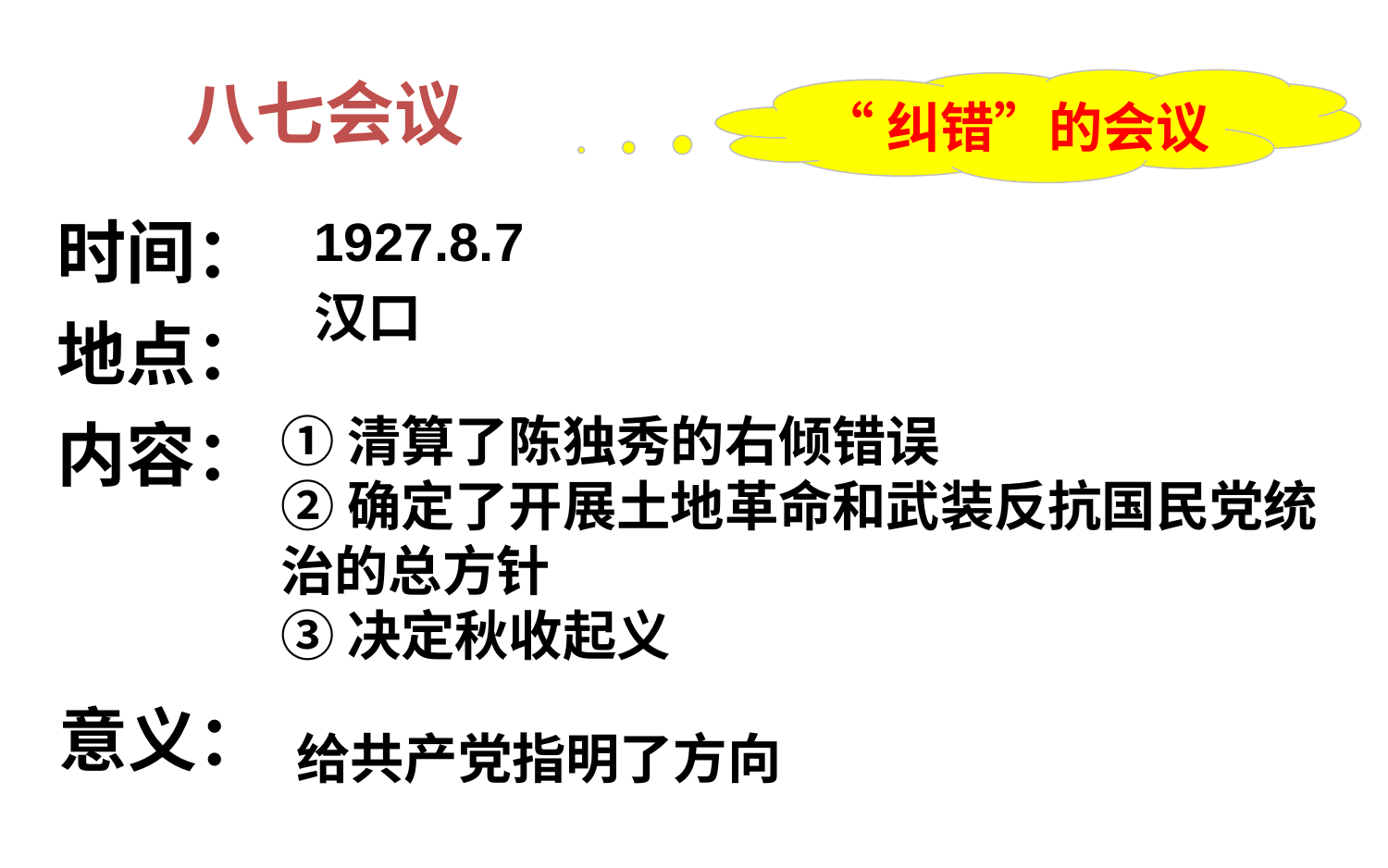

# 八七会议
“纠错”的会议
时间：
地点：
内容：
意义：
1927.8.7
汉口
①清算了陈独秀的右倾错误
②确定了开展土地革命和武装反抗国民党统治的总方针
③决定秋收起义
给共产党指明了方向